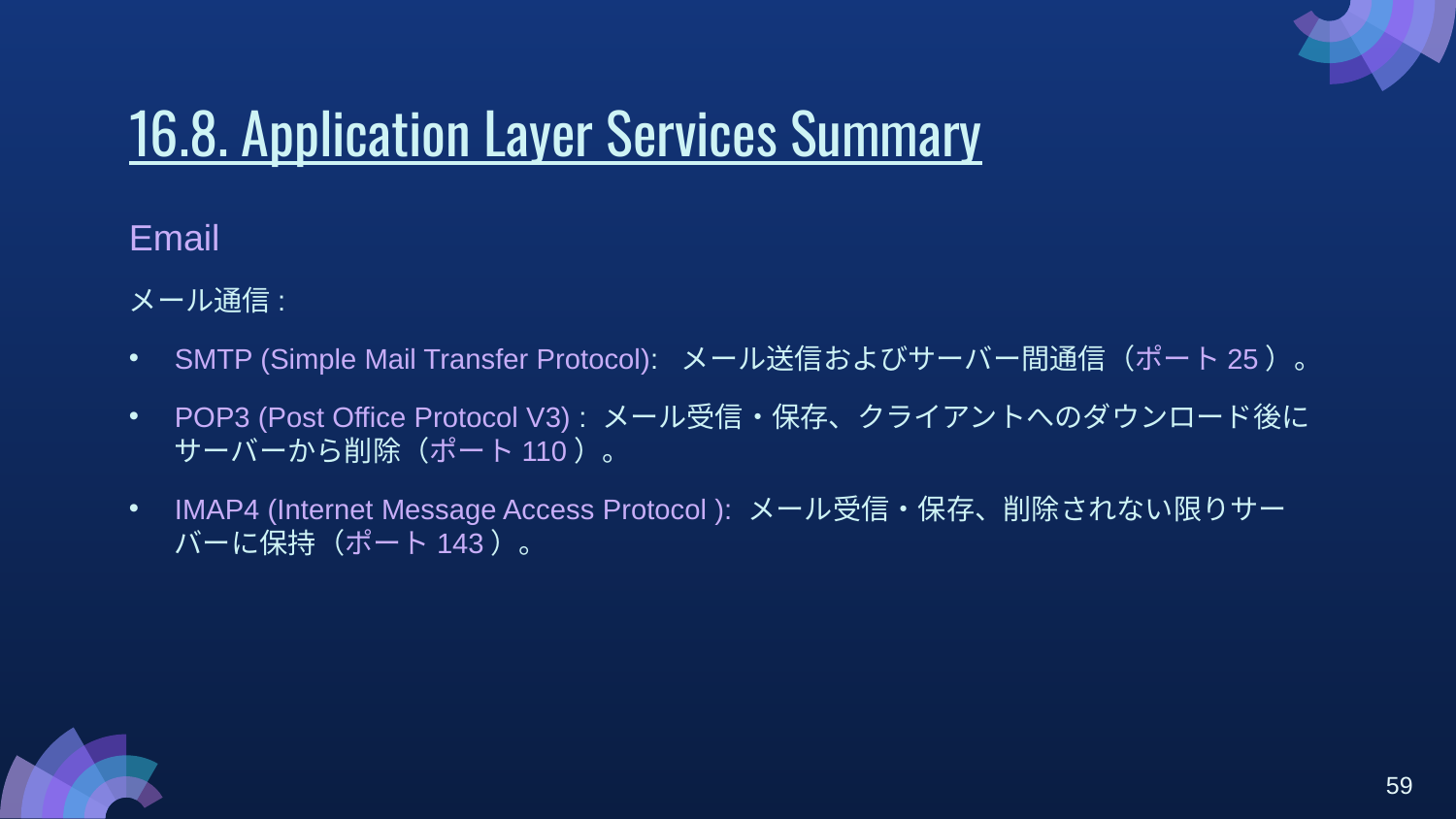

# 16.8. Application Layer Services Summary
Email
メール通信:
SMTP (Simple Mail Transfer Protocol):  メール送信およびサーバー間通信（ポート25）。
POP3 (Post Office Protocol V3) : メール受信・保存、クライアントへのダウンロード後にサーバーから削除（ポート110）。
IMAP4 (Internet Message Access Protocol ): メール受信・保存、削除されない限りサーバーに保持（ポート143）。
59